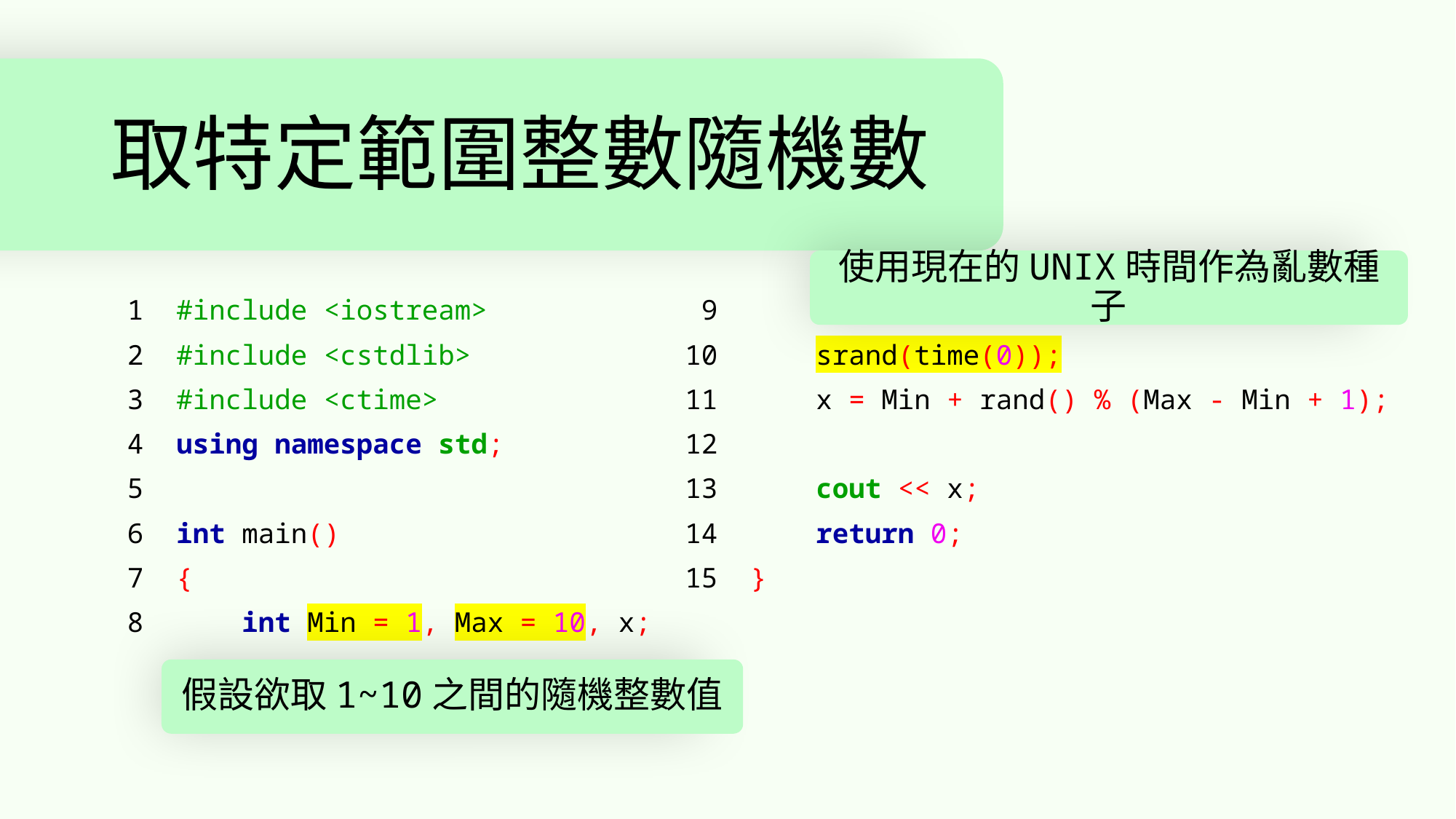

# 取特定範圍整數隨機數
使用現在的UNIX時間作為亂數種子
 1  #include <iostream>
 2  #include <cstdlib>
 3  #include <ctime>
 4  using namespace std;
 5
 6  int main()
 7  {
 8      int Min = 1, Max = 10, x;

 9
10      srand(time(0));
11      x = Min + rand() % (Max - Min + 1);
12
13      cout << x;
14      return 0;
15  }
假設欲取1~10之間的隨機整數值